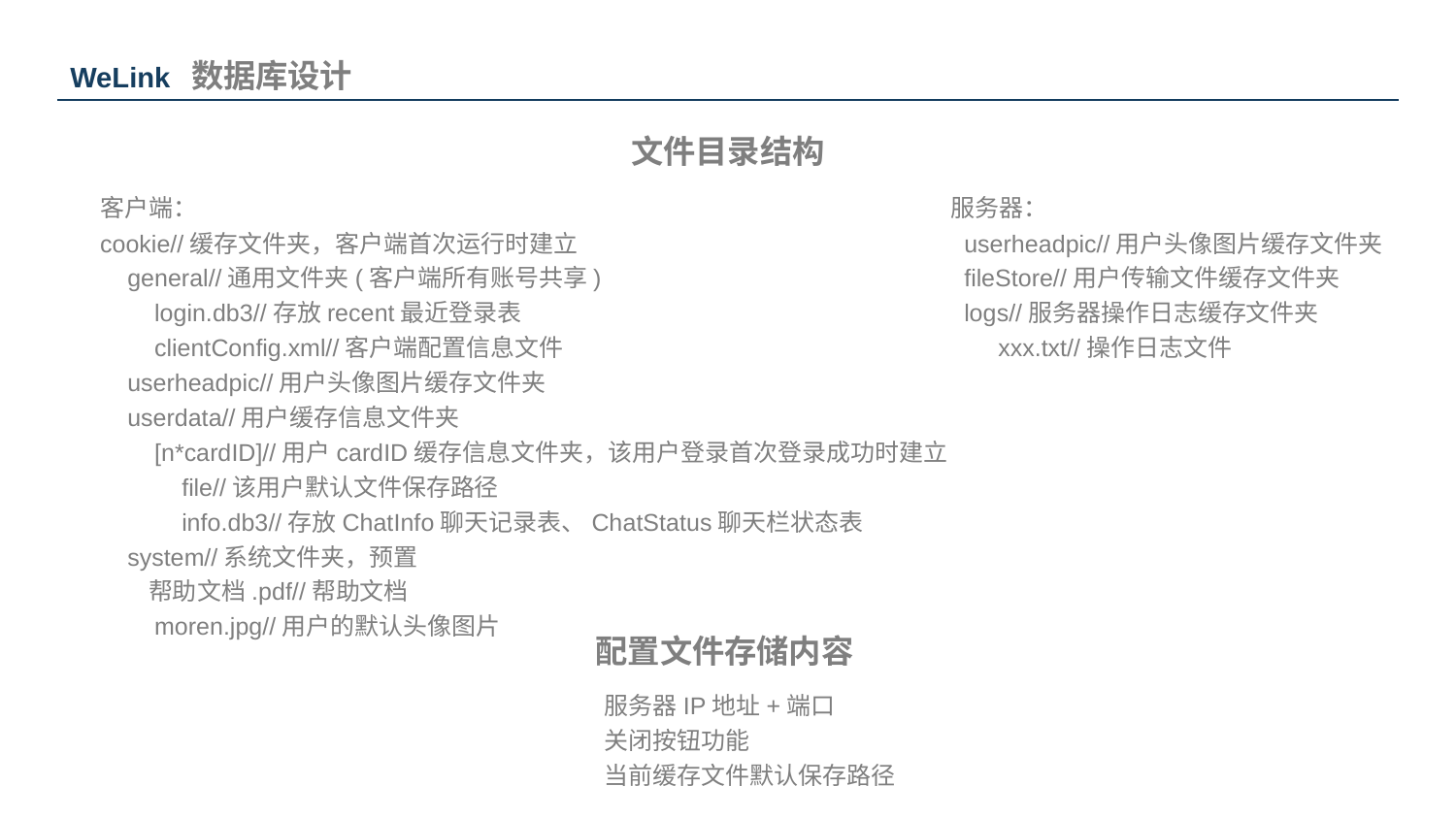

数据库设计
WeLink
文件目录结构
客户端：
cookie//缓存文件夹，客户端首次运行时建立
    general//通用文件夹(客户端所有账号共享)
        login.db3//存放recent最近登录表
        clientConfig.xml//客户端配置信息文件
    userheadpic//用户头像图片缓存文件夹
    userdata//用户缓存信息文件夹
        [n*cardID]//用户cardID缓存信息文件夹，该用户登录首次登录成功时建立
            file//该用户默认文件保存路径
            info.db3//存放ChatInfo聊天记录表、ChatStatus聊天栏状态表
    system//系统文件夹，预置
        帮助文档.pdf//帮助文档
        moren.jpg//用户的默认头像图片
          服务器：
userheadpic//用户头像图片缓存文件夹
fileStore//用户传输文件缓存文件夹
logs//服务器操作日志缓存文件夹
     xxx.txt//操作日志文件
配置文件存储内容
服务器IP地址+端口
关闭按钮功能
当前缓存文件默认保存路径